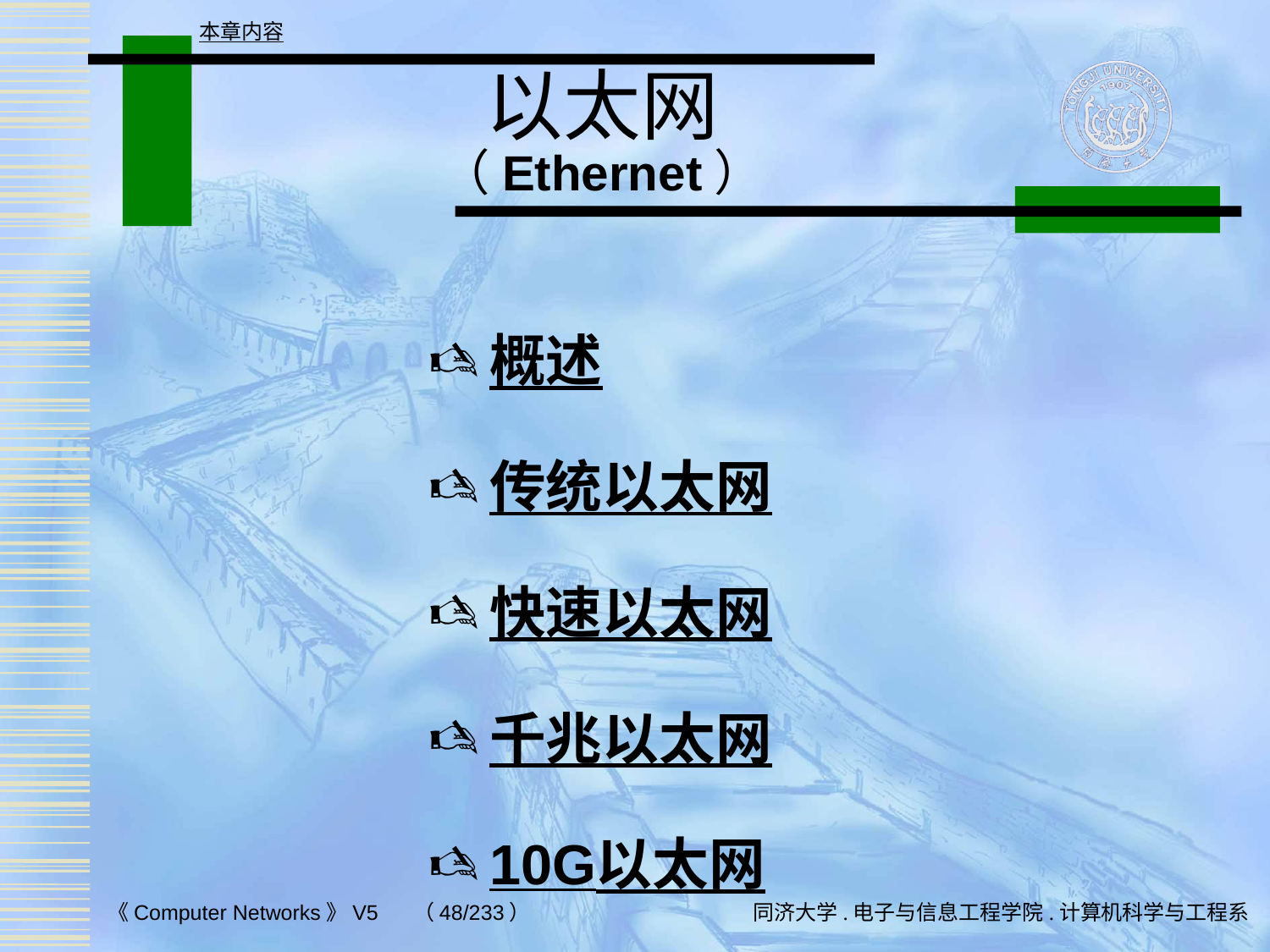

本章内容
# 以太网 （Ethernet）
概述
传统以太网
快速以太网
千兆以太网
10G以太网